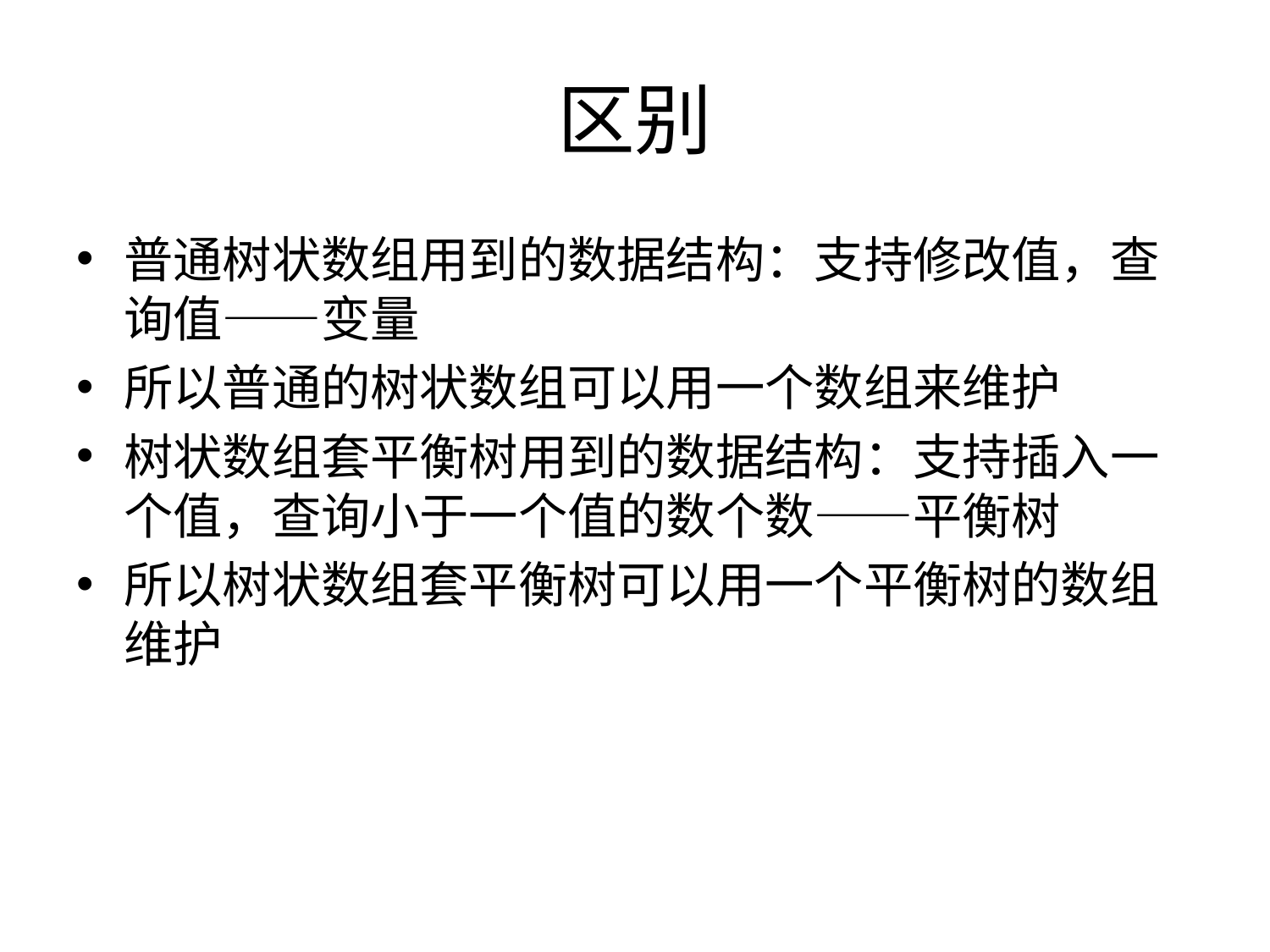

# 区别
普通树状数组用到的数据结构：支持修改值，查询值——变量
所以普通的树状数组可以用一个数组来维护
树状数组套平衡树用到的数据结构：支持插入一个值，查询小于一个值的数个数——平衡树
所以树状数组套平衡树可以用一个平衡树的数组维护